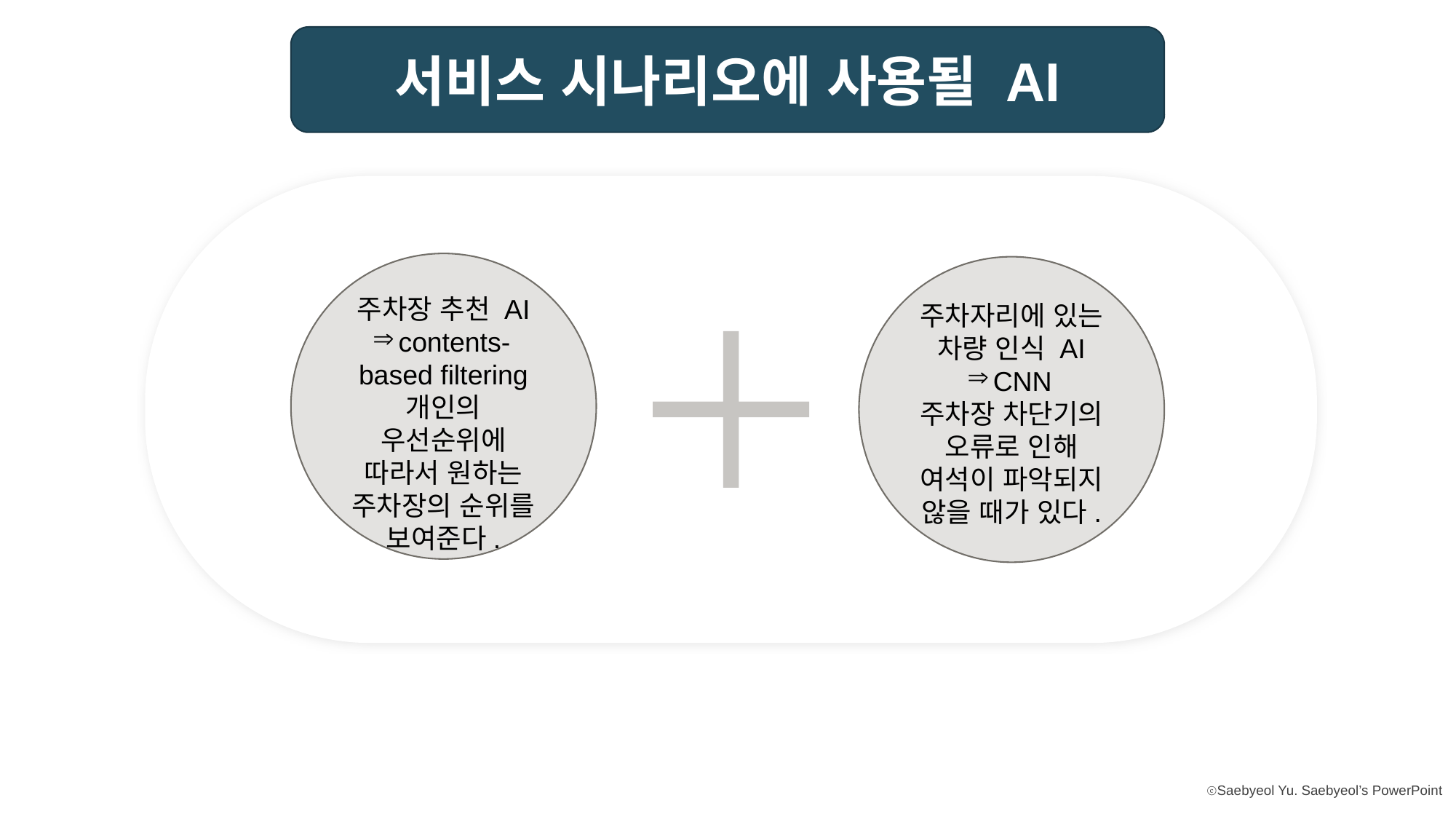

서비스 시나리오에 사용될 AI

주차장 추천 AI
contents-based filtering
개인의 우선순위에 따라서 원하는 주차장의 순위를 보여준다.

주차자리에 있는 차량 인식 AI
CNN
주차장 차단기의 오류로 인해 여석이 파악되지 않을 때가 있다.